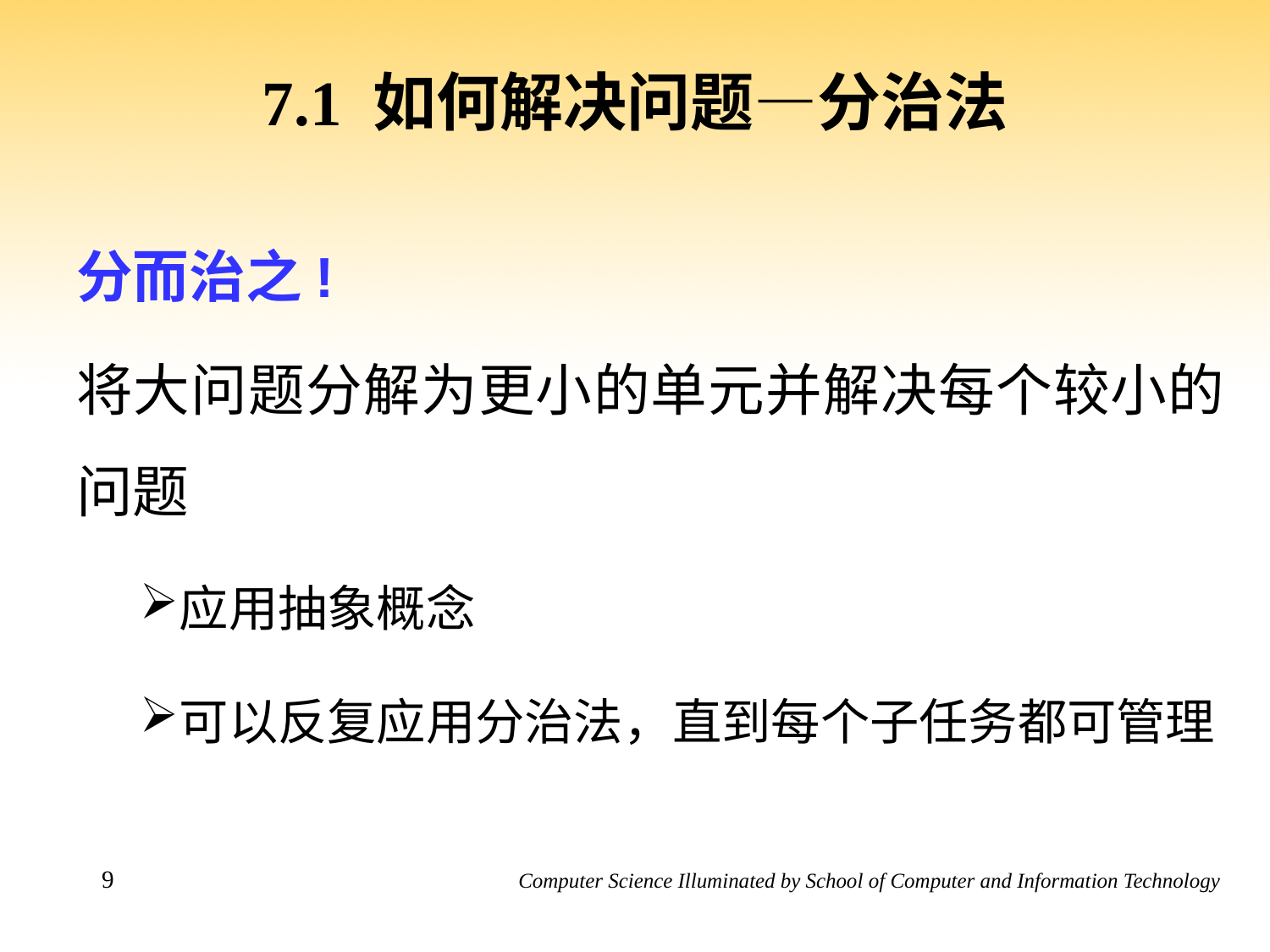

# 7.1 如何解决问题—分治法
分而治之!
将大问题分解为更小的单元并解决每个较小的问题
应用抽象概念
可以反复应用分治法，直到每个子任务都可管理
9